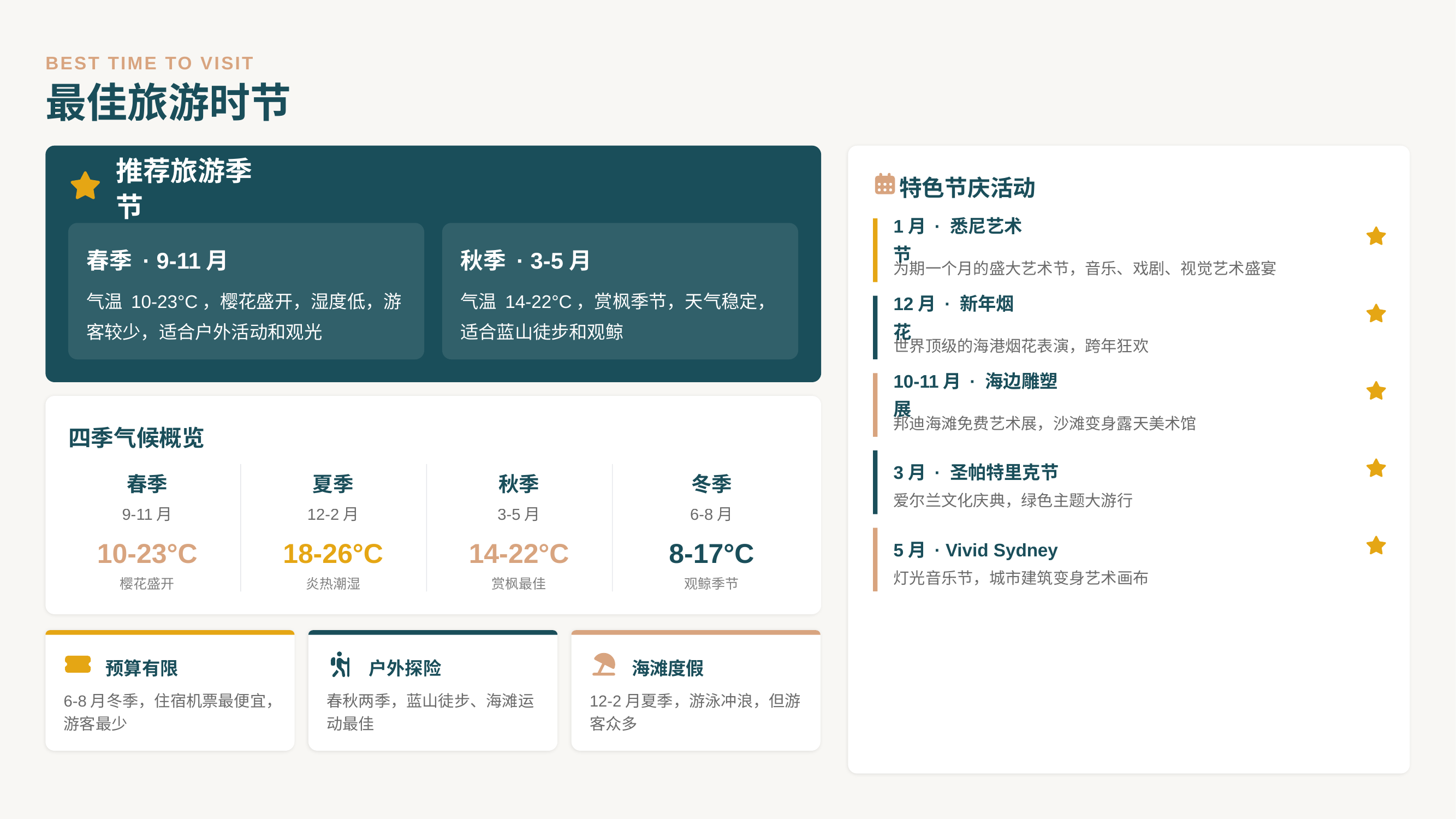

BEST TIME TO VISIT
最佳旅游时节

推荐旅游季节
特色节庆活动

1月 · 悉尼艺术节

春季 · 9-11月
秋季 · 3-5月
为期一个月的盛大艺术节，音乐、戏剧、视觉艺术盛宴
气温 10-23°C，樱花盛开，湿度低，游客较少，适合户外活动和观光
气温 14-22°C，赏枫季节，天气稳定，适合蓝山徒步和观鲸

12月 · 新年烟花

世界顶级的海港烟花表演，跨年狂欢

10-11月 · 海边雕塑展

邦迪海滩免费艺术展，沙滩变身露天美术馆
四季气候概览

3月 · 圣帕特里克节

春季

夏季

秋季

冬季
爱尔兰文化庆典，绿色主题大游行
9-11月
12-2月
3-5月
6-8月

10-23°C
18-26°C
14-22°C
8-17°C
5月 · Vivid Sydney

灯光音乐节，城市建筑变身艺术画布
樱花盛开
炎热潮湿
赏枫最佳
观鲸季节

预算有限
户外探险
海滩度假

6-8月冬季，住宿机票最便宜，游客最少
春秋两季，蓝山徒步、海滩运动最佳
12-2月夏季，游泳冲浪，但游客众多